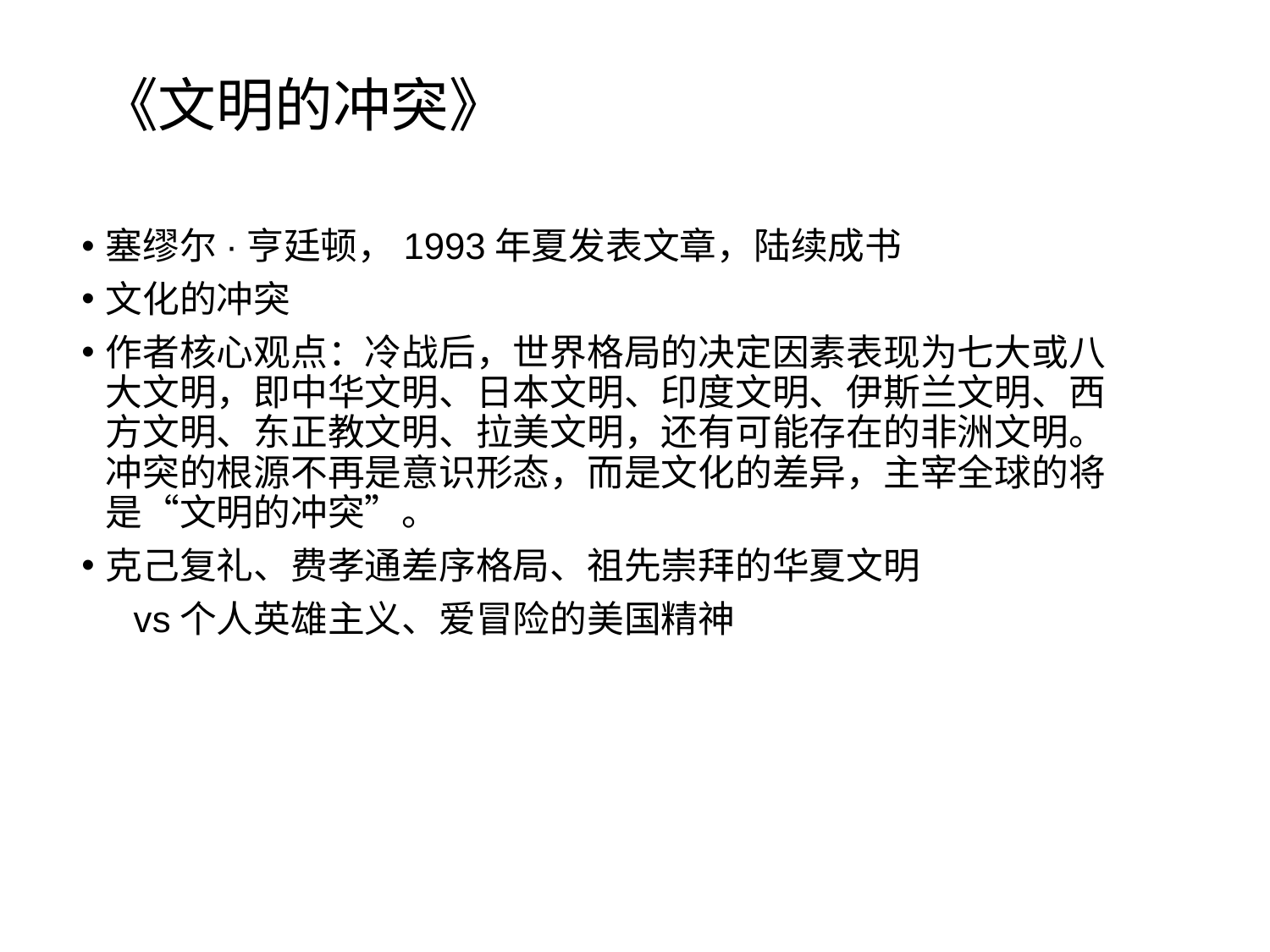

# 《文明的冲突》
塞缪尔·亨廷顿，1993年夏发表文章，陆续成书
文化的冲突
作者核心观点：冷战后，世界格局的决定因素表现为七大或八大文明，即中华文明、日本文明、印度文明、伊斯兰文明、西方文明、东正教文明、拉美文明，还有可能存在的非洲文明。冲突的根源不再是意识形态，而是文化的差异，主宰全球的将是“文明的冲突”。
克己复礼、费孝通差序格局、祖先崇拜的华夏文明
     vs个人英雄主义、爱冒险的美国精神